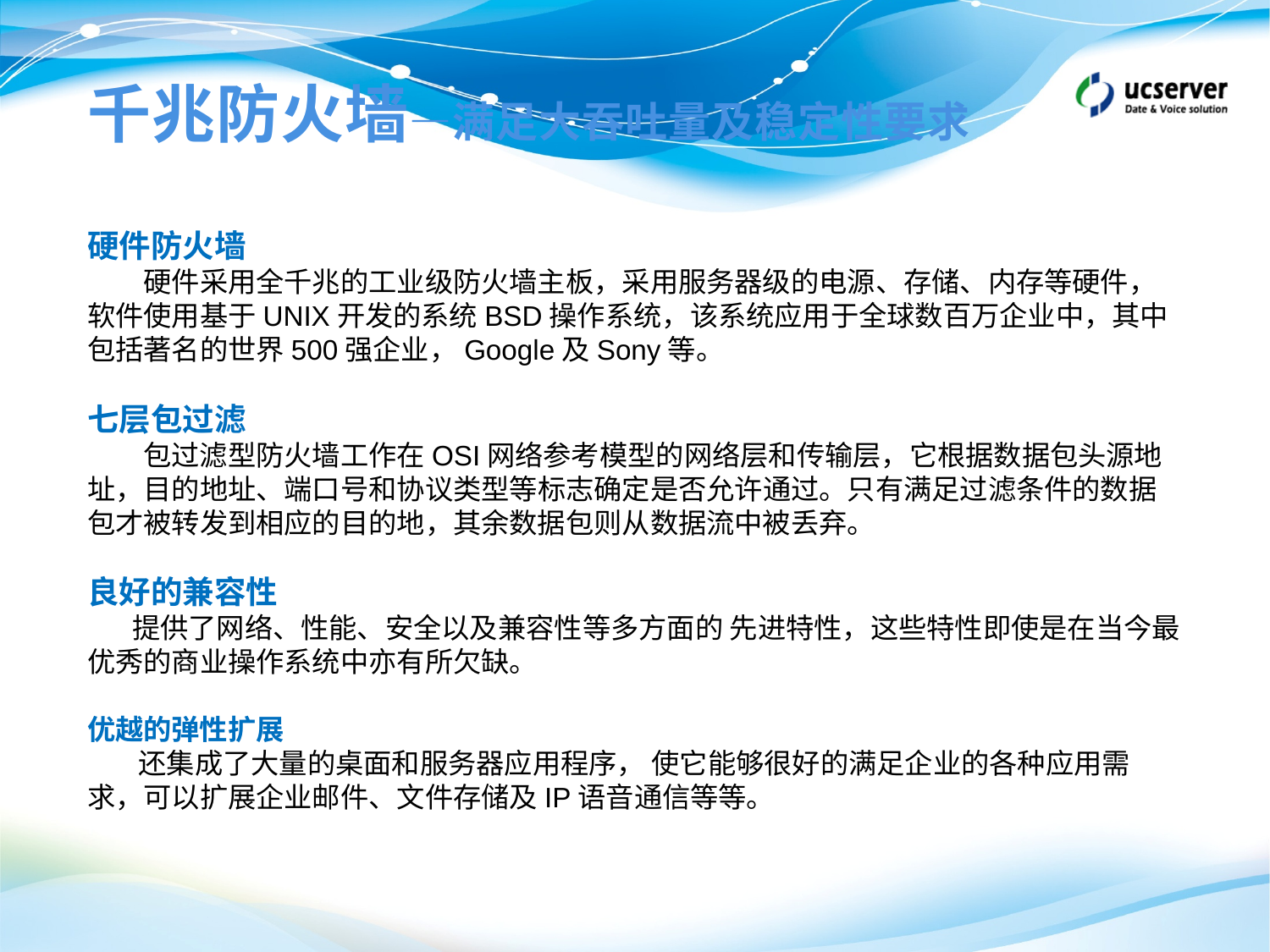

千兆防火墙—满足大吞吐量及稳定性要求

硬件防火墙
　　硬件采用全千兆的工业级防火墙主板，采用服务器级的电源、存储、内存等硬件，软件使用基于UNIX开发的系统BSD操作系统，该系统应用于全球数百万企业中，其中包括著名的世界500强企业，Google及Sony等。

七层包过滤
　　包过滤型防火墙工作在OSI网络参考模型的网络层和传输层，它根据数据包头源地址，目的地址、端口号和协议类型等标志确定是否允许通过。只有满足过滤条件的数据包才被转发到相应的目的地，其余数据包则从数据流中被丢弃。

良好的兼容性
      提供了网络、性能、安全以及兼容性等多方面的 先进特性，这些特性即使是在当今最优秀的商业操作系统中亦有所欠缺。

优越的弹性扩展
       还集成了大量的桌面和服务器应用程序， 使它能够很好的满足企业的各种应用需求，可以扩展企业邮件、文件存储及IP语音通信等等。